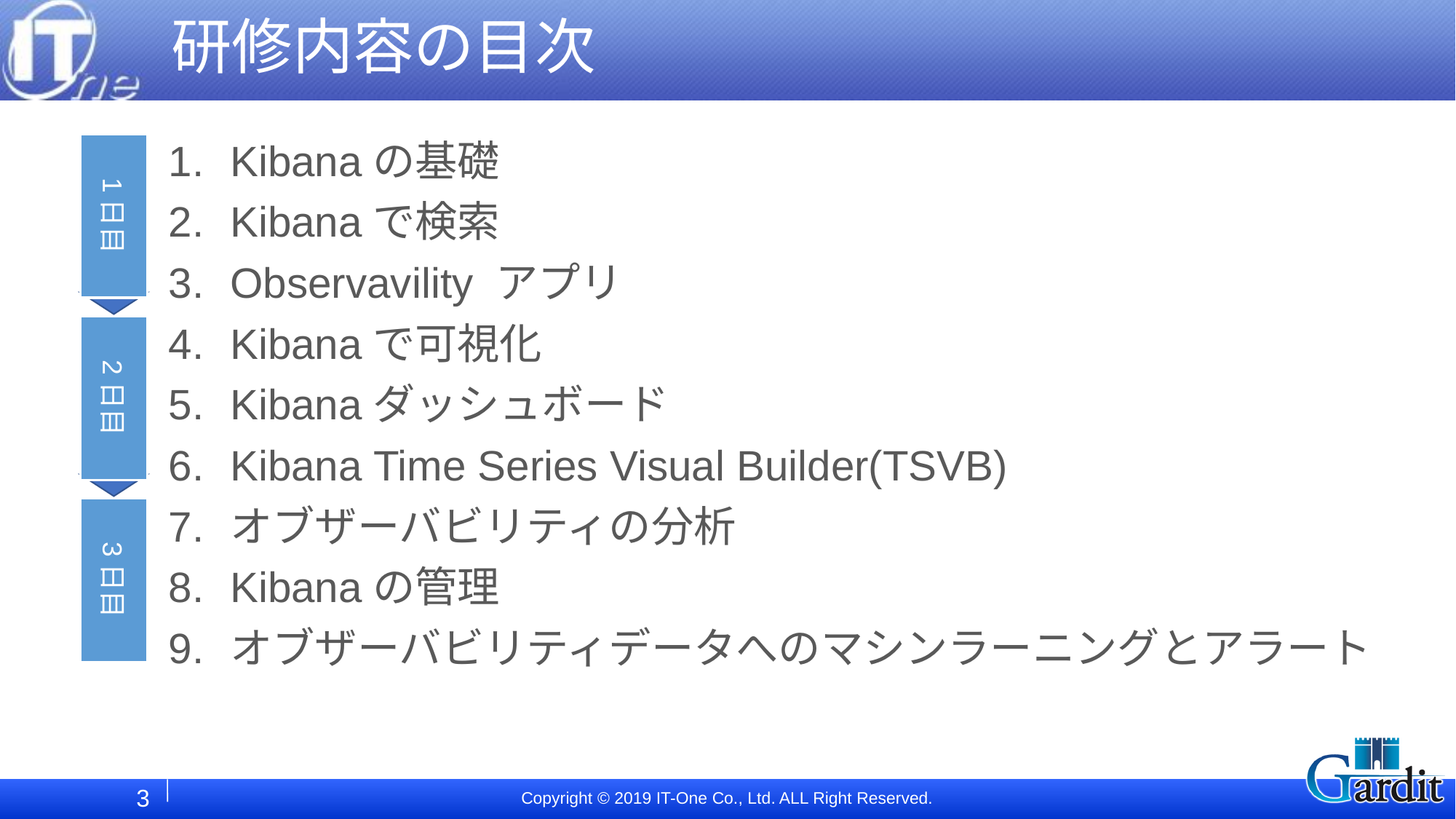

# 研修内容の目次
1日目
Kibanaの基礎
Kibanaで検索
Observavility アプリ
Kibanaで可視化
Kibanaダッシュボード
Kibana Time Series Visual Builder(TSVB)
オブザーバビリティの分析
Kibanaの管理
オブザーバビリティデータへのマシンラーニングとアラート

2日目

3日目
3